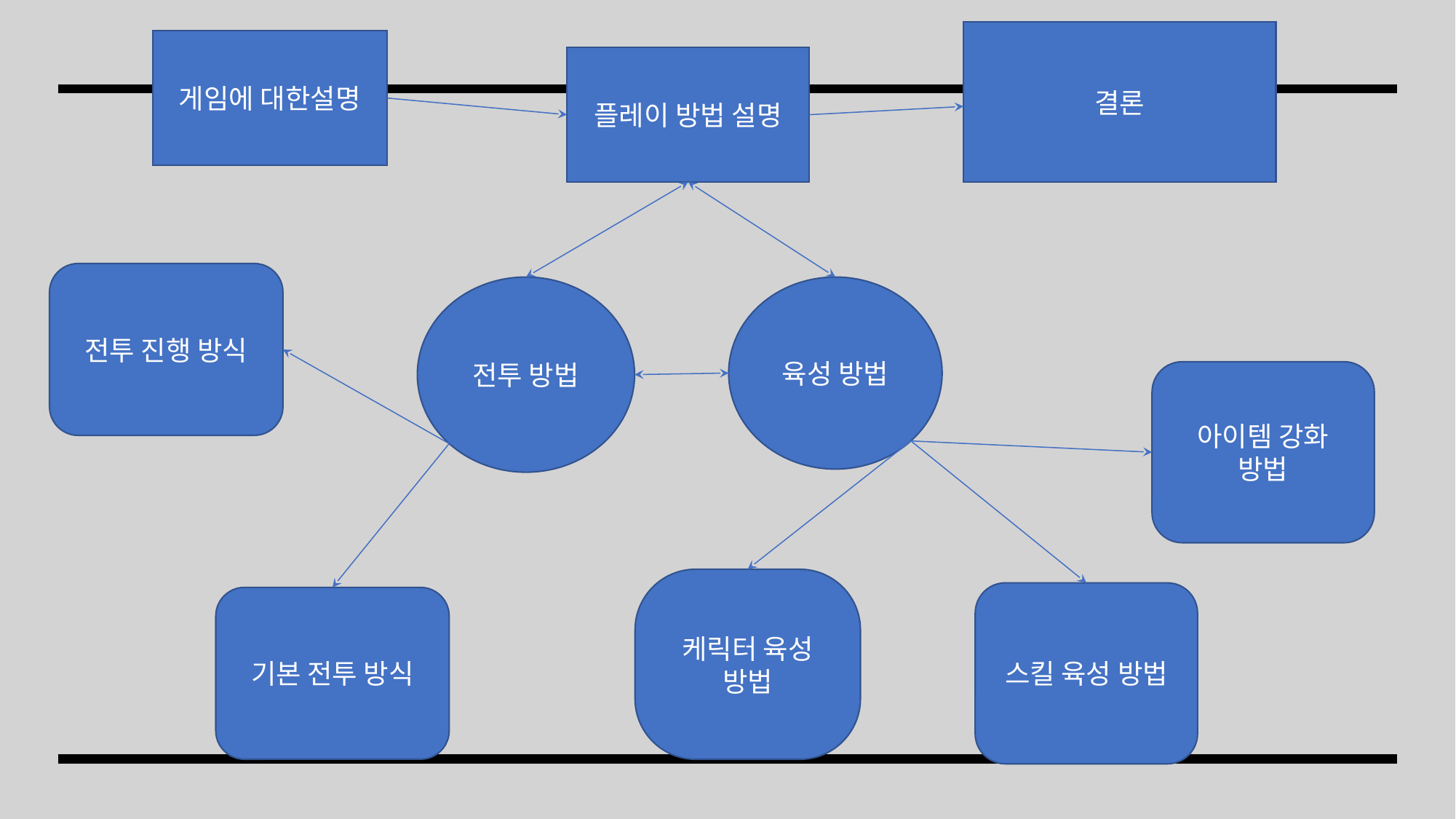

결론
게임에 대한설명
플레이 방법 설명
전투 진행 방식
전투 방법
육성 방법
아이템 강화 방법
케릭터 육성 방법
스킬 육성 방법
기본 전투 방식